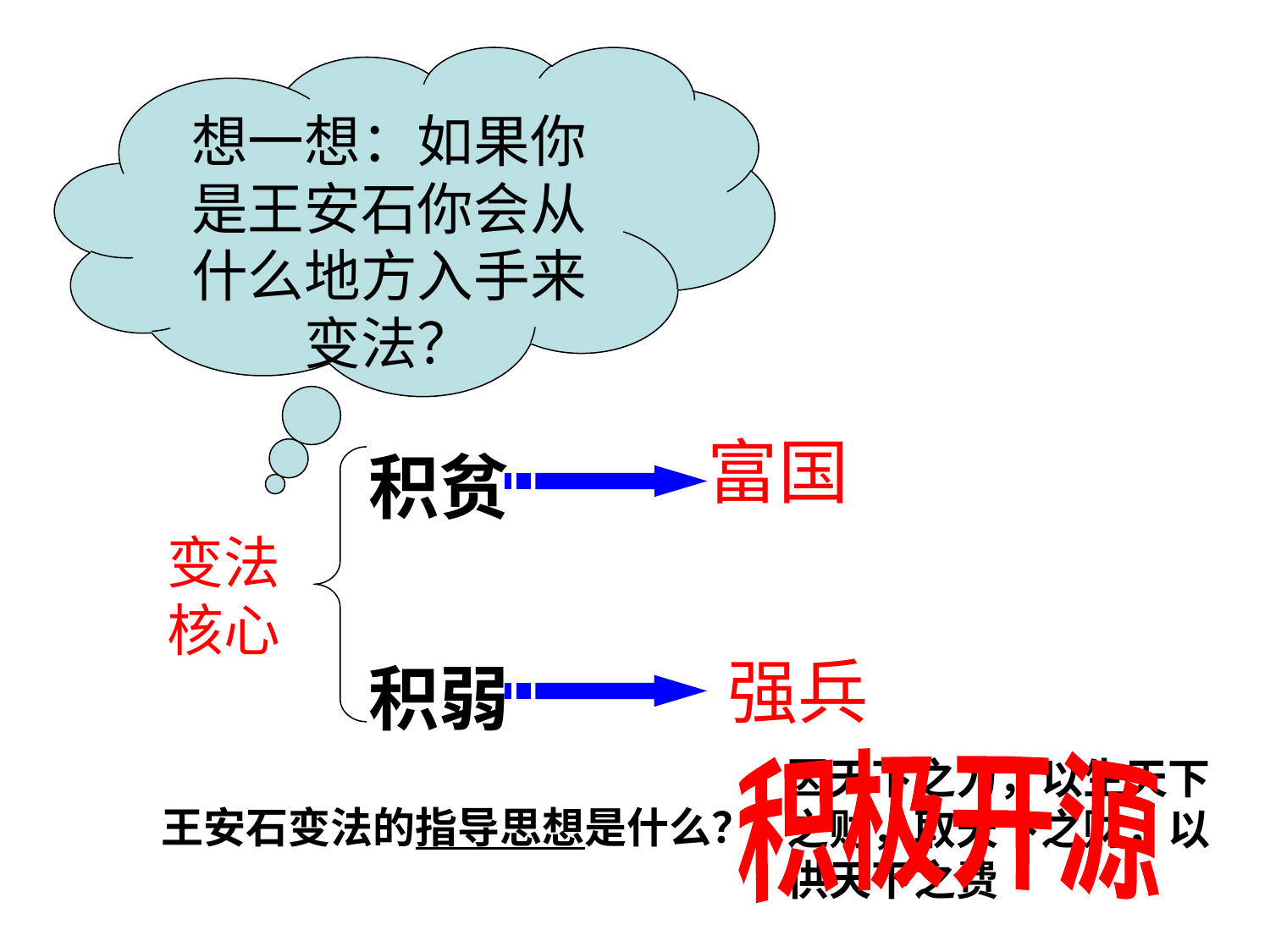

想一想：如果你是王安石你会从什么地方入手来变法？
富国
积贫

变法核心
积弱

强兵

因天下之力，以生天下之财，取天下之财，以供天下之费
积极开源
王安石变法的指导思想是什么？